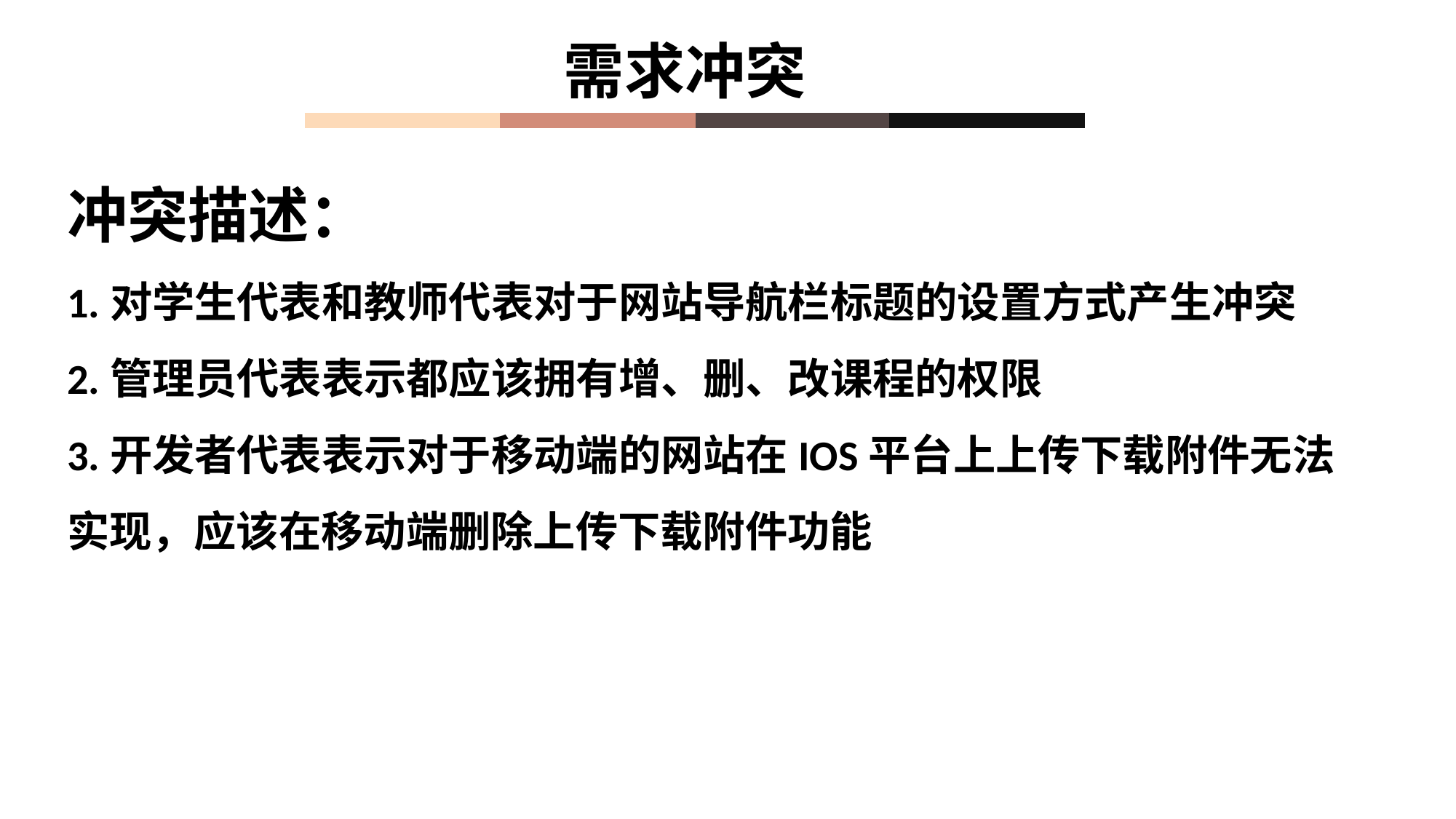

需求冲突
冲突描述：
1.对学生代表和教师代表对于网站导航栏标题的设置方式产生冲突
2.管理员代表表示都应该拥有增、删、改课程的权限
3.开发者代表表示对于移动端的网站在IOS平台上上传下载附件无法实现，应该在移动端删除上传下载附件功能